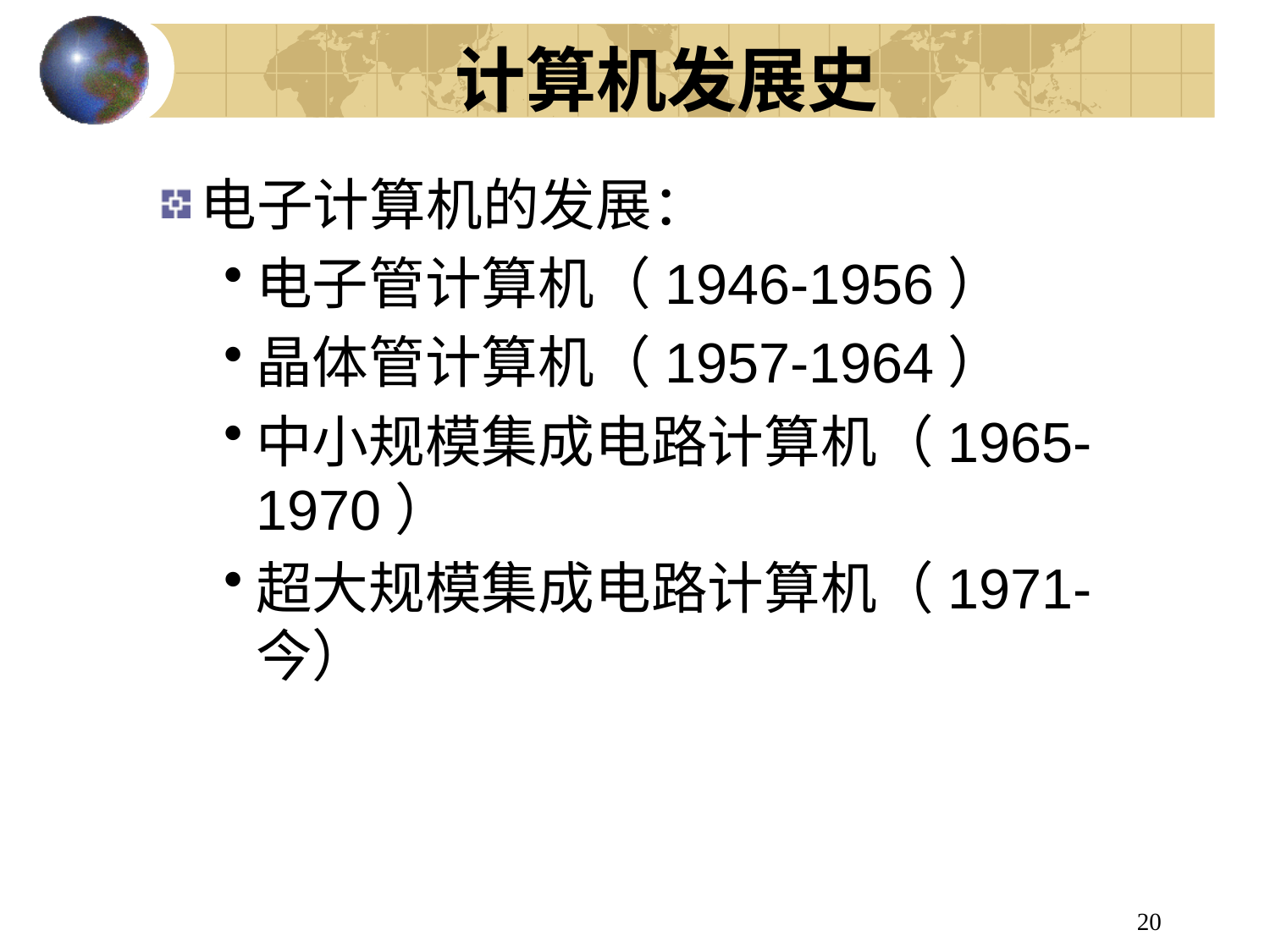

# 计算机发展史
电子计算机的发展：
电子管计算机（1946-1956）
晶体管计算机（1957-1964）
中小规模集成电路计算机（1965-1970）
超大规模集成电路计算机（1971-今）

20